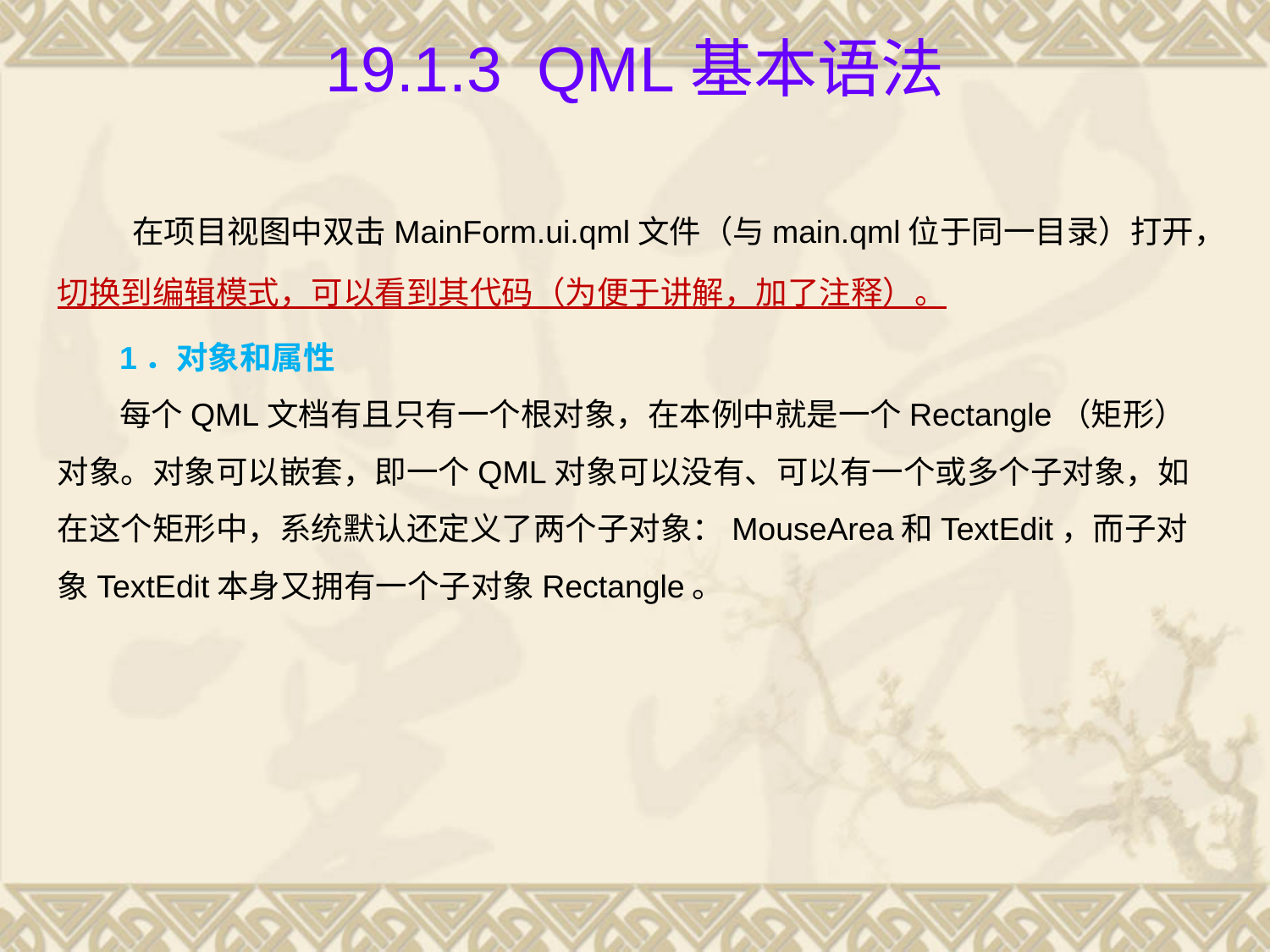

# 19.1.3  QML基本语法
在项目视图中双击MainForm.ui.qml文件（与main.qml位于同一目录）打开，切换到编辑模式，可以看到其代码（为便于讲解，加了注释）。
1．对象和属性
每个QML文档有且只有一个根对象，在本例中就是一个Rectangle（矩形）对象。对象可以嵌套，即一个QML对象可以没有、可以有一个或多个子对象，如在这个矩形中，系统默认还定义了两个子对象：MouseArea和TextEdit，而子对象TextEdit本身又拥有一个子对象Rectangle。